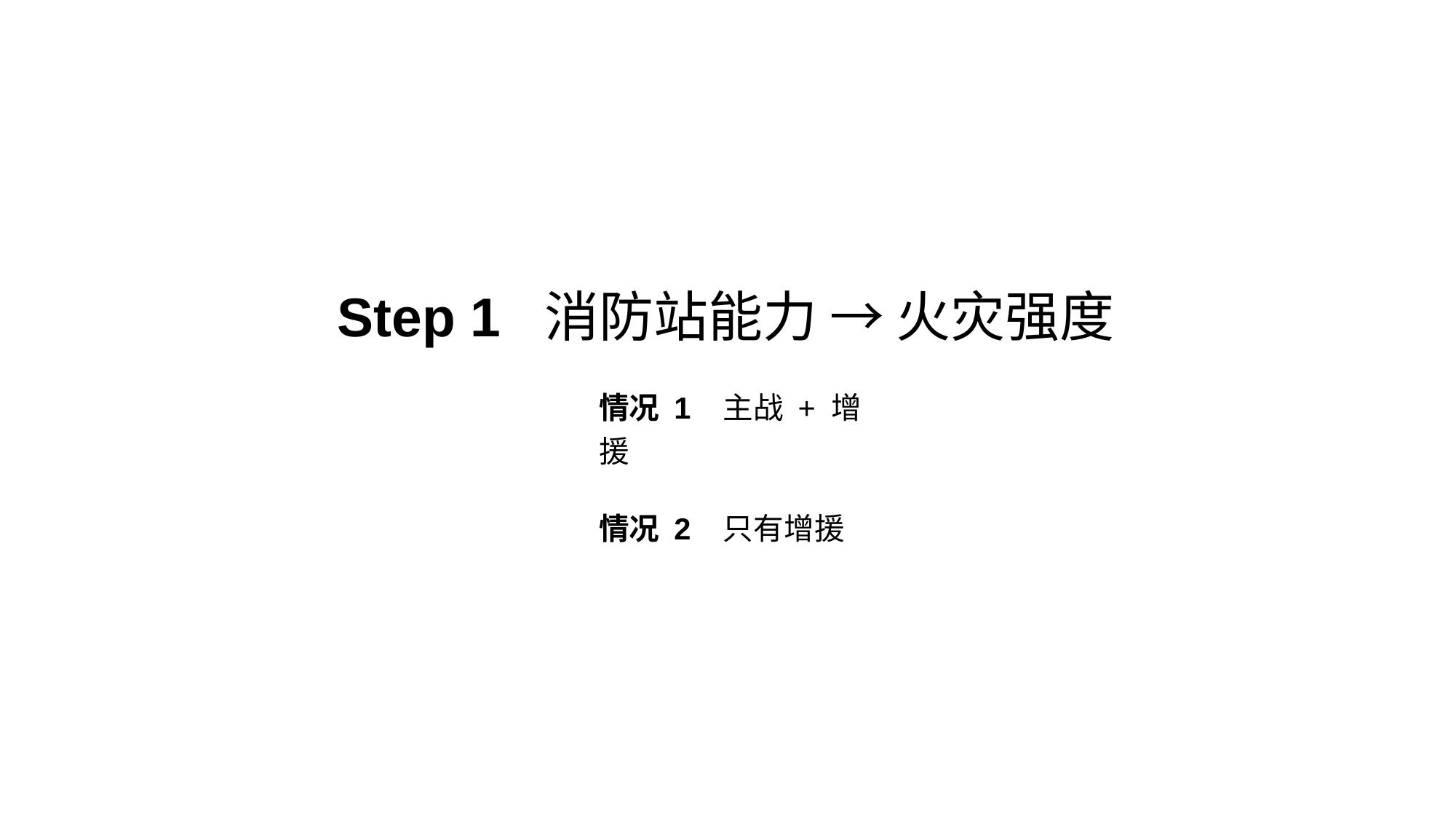

Step 1  消防站能力 → 火灾强度
情况 1   主战 + 增援
情况 2   只有增援